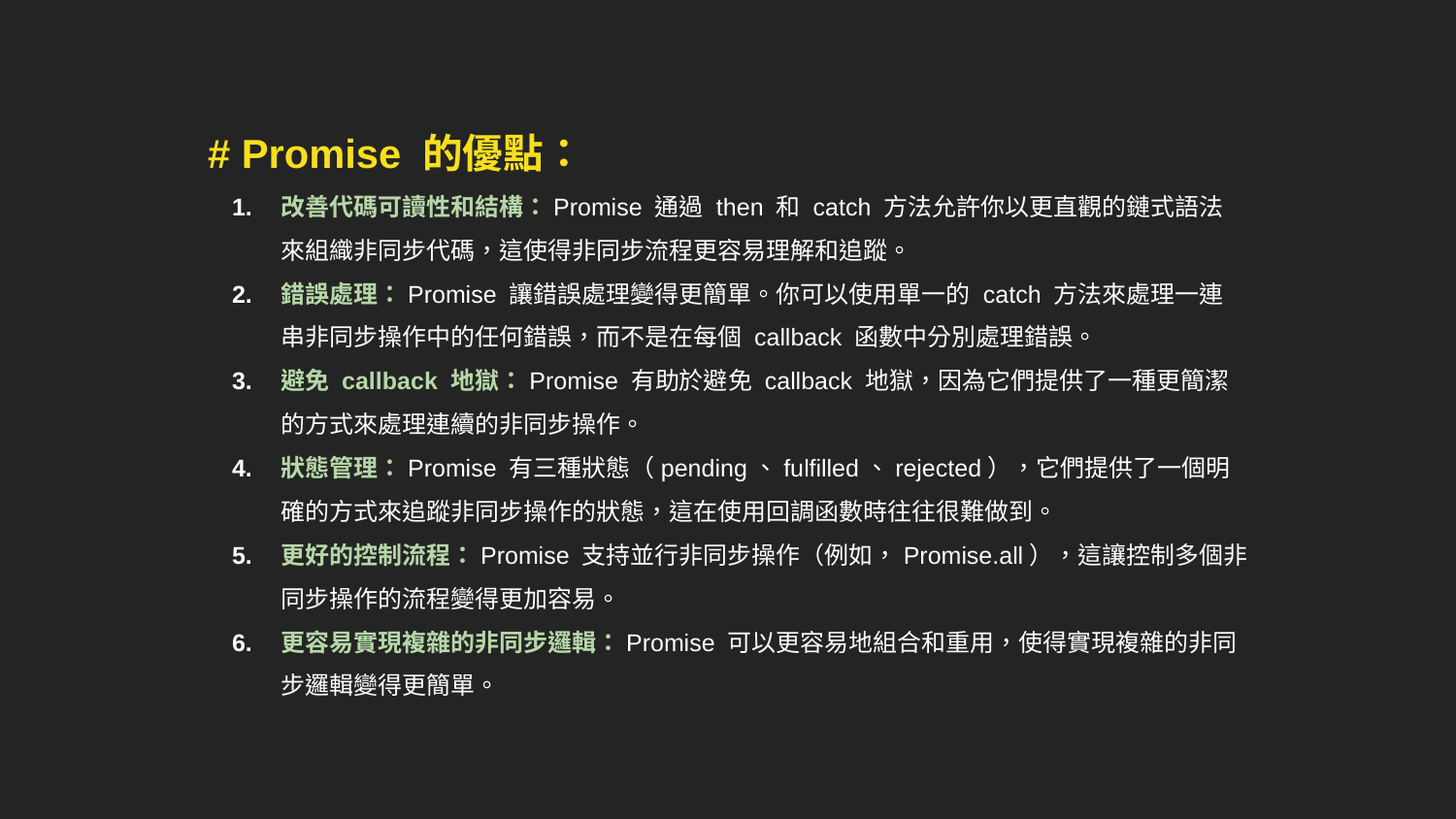

# Promise 的優點：
改善代碼可讀性和結構：Promise 通過 then 和 catch 方法允許你以更直觀的鏈式語法來組織非同步代碼，這使得非同步流程更容易理解和追蹤。
錯誤處理：Promise 讓錯誤處理變得更簡單。你可以使用單一的 catch 方法來處理一連串非同步操作中的任何錯誤，而不是在每個 callback 函數中分別處理錯誤。
避免 callback 地獄：Promise 有助於避免 callback 地獄，因為它們提供了一種更簡潔的方式來處理連續的非同步操作。
狀態管理：Promise 有三種狀態（pending、fulfilled、rejected），它們提供了一個明確的方式來追蹤非同步操作的狀態，這在使用回調函數時往往很難做到。
更好的控制流程：Promise 支持並行非同步操作（例如，Promise.all），這讓控制多個非同步操作的流程變得更加容易。
更容易實現複雜的非同步邏輯：Promise 可以更容易地組合和重用，使得實現複雜的非同步邏輯變得更簡單。